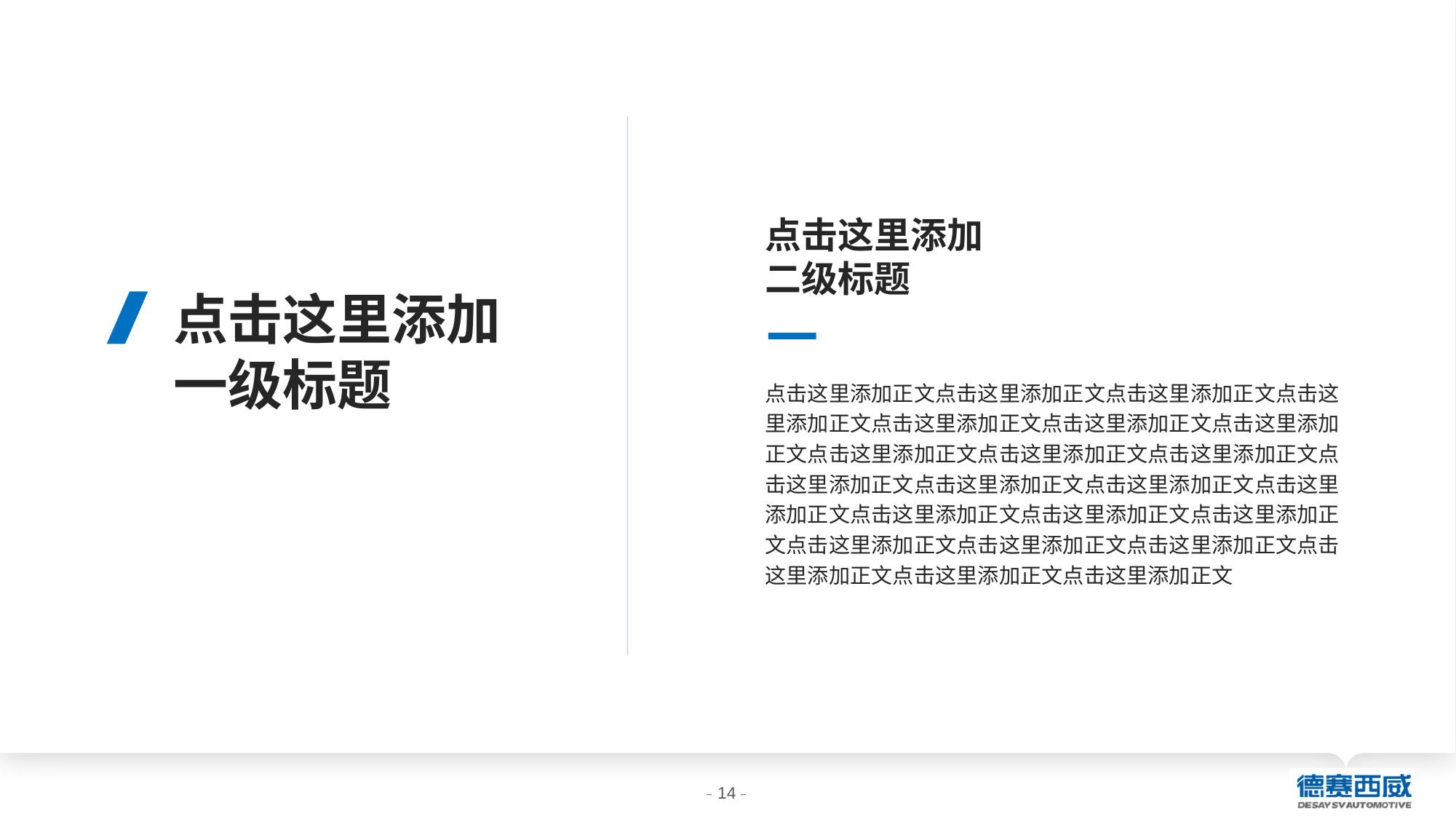

点击这里添加
二级标题

点击这里添加正文点击这里添加正文点击这里添加正文点击这里添加正文点击这里添加正文点击这里添加正文点击这里添加正文点击这里添加正文点击这里添加正文点击这里添加正文点击这里添加正文点击这里添加正文点击这里添加正文点击这里添加正文点击这里添加正文点击这里添加正文点击这里添加正文点击这里添加正文点击这里添加正文点击这里添加正文点击这里添加正文点击这里添加正文点击这里添加正文
点击这里添加
一级标题